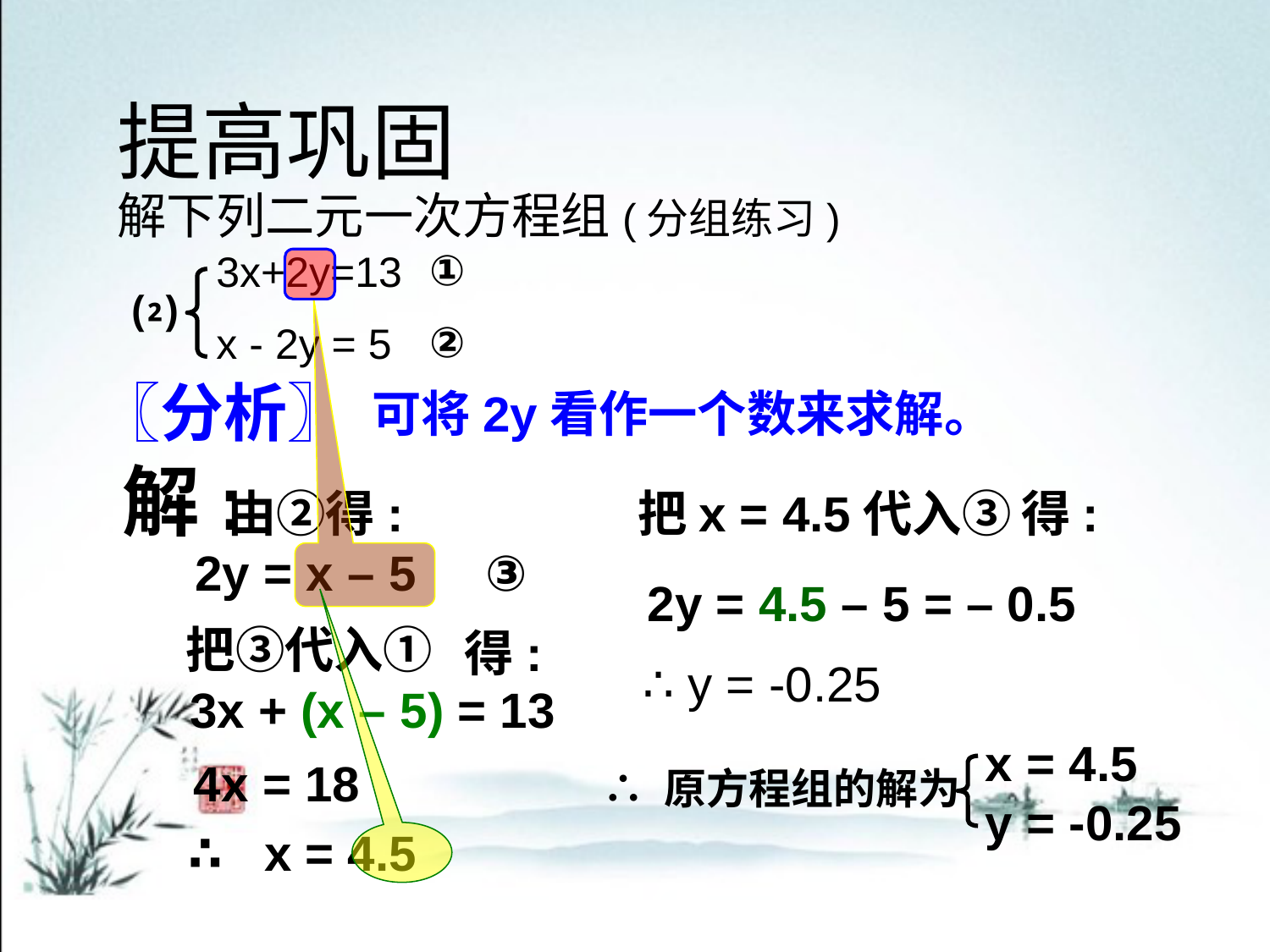

提高巩固
解下列二元一次方程组(分组练习)
①
②
3x+2y=13
x - 2y = 5

⑵
〖分析〗
可将2y看作一个数来求解。
解:
由②得:
把x = 4.5代入③
得:
2y = x – 5     ③

2y = 4.5 – 5 = – 0.5

把③代入①
得:
∴ y = -0.25
3x + (x – 5) = 13
x = 4.5
y = -0.25
∴ 原方程组的解为

 4x = 18
∴   x = 4.5